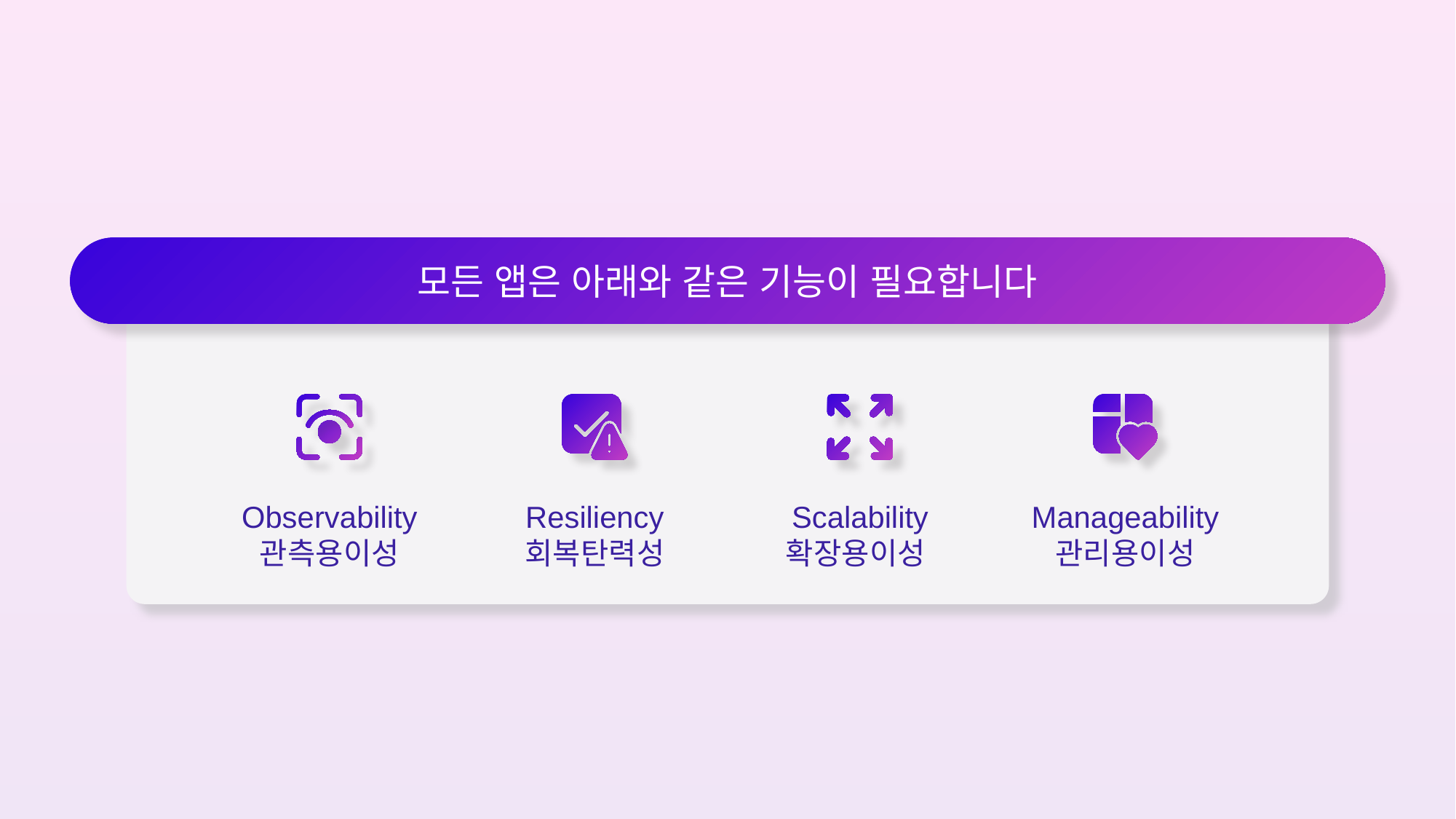

모든 앱은 아래와 같은 기능이 필요합니다

Observability
관측용이성
Resiliency
회복탄력성
Scalability
확장용이성
Manageability
관리용이성